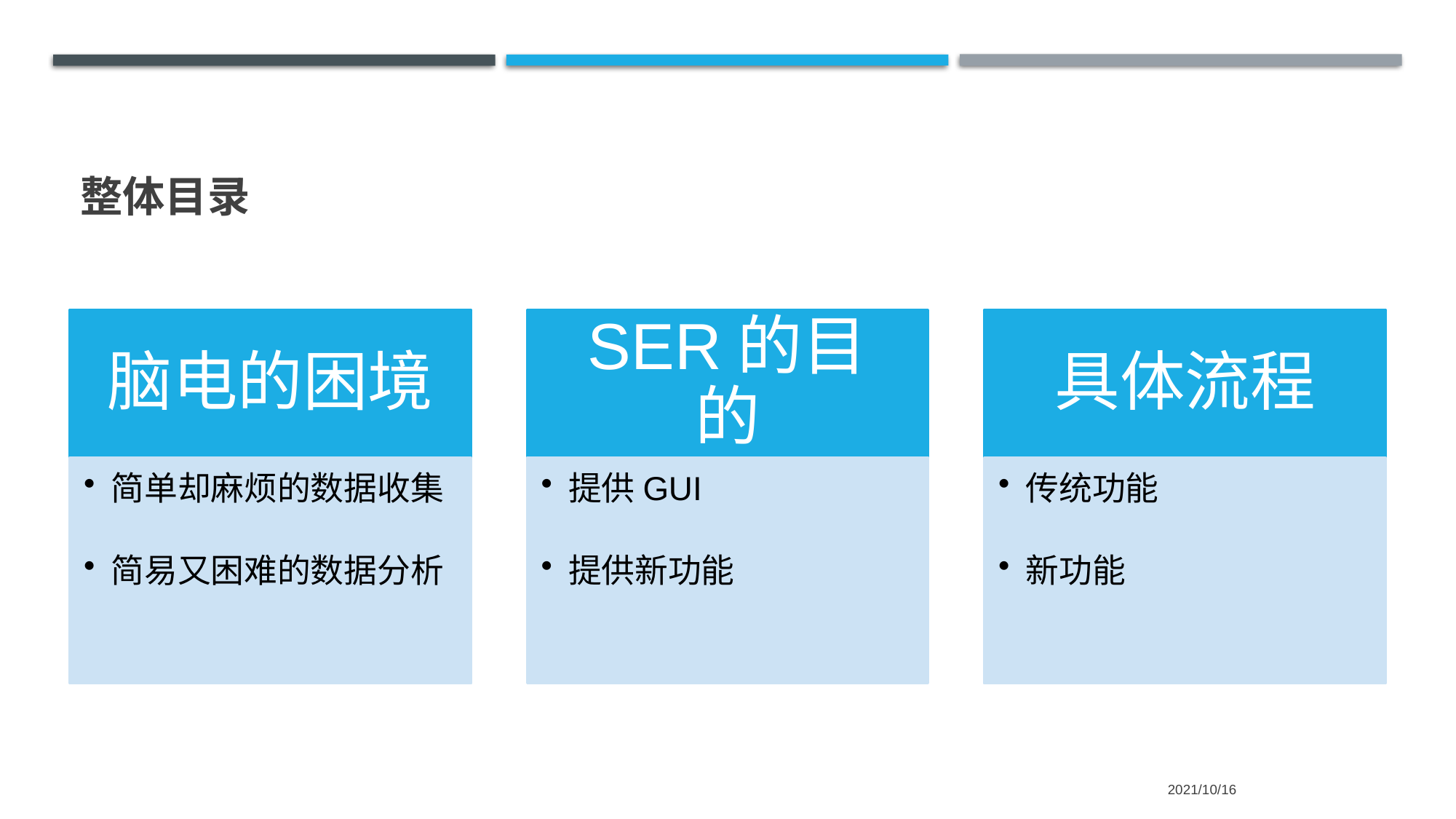

# 整体目录
脑电的困境
SER的目的
具体流程
简单却麻烦的数据收集

简易又困难的数据分析
提供GUI

提供新功能
传统功能

新功能
2021/10/16